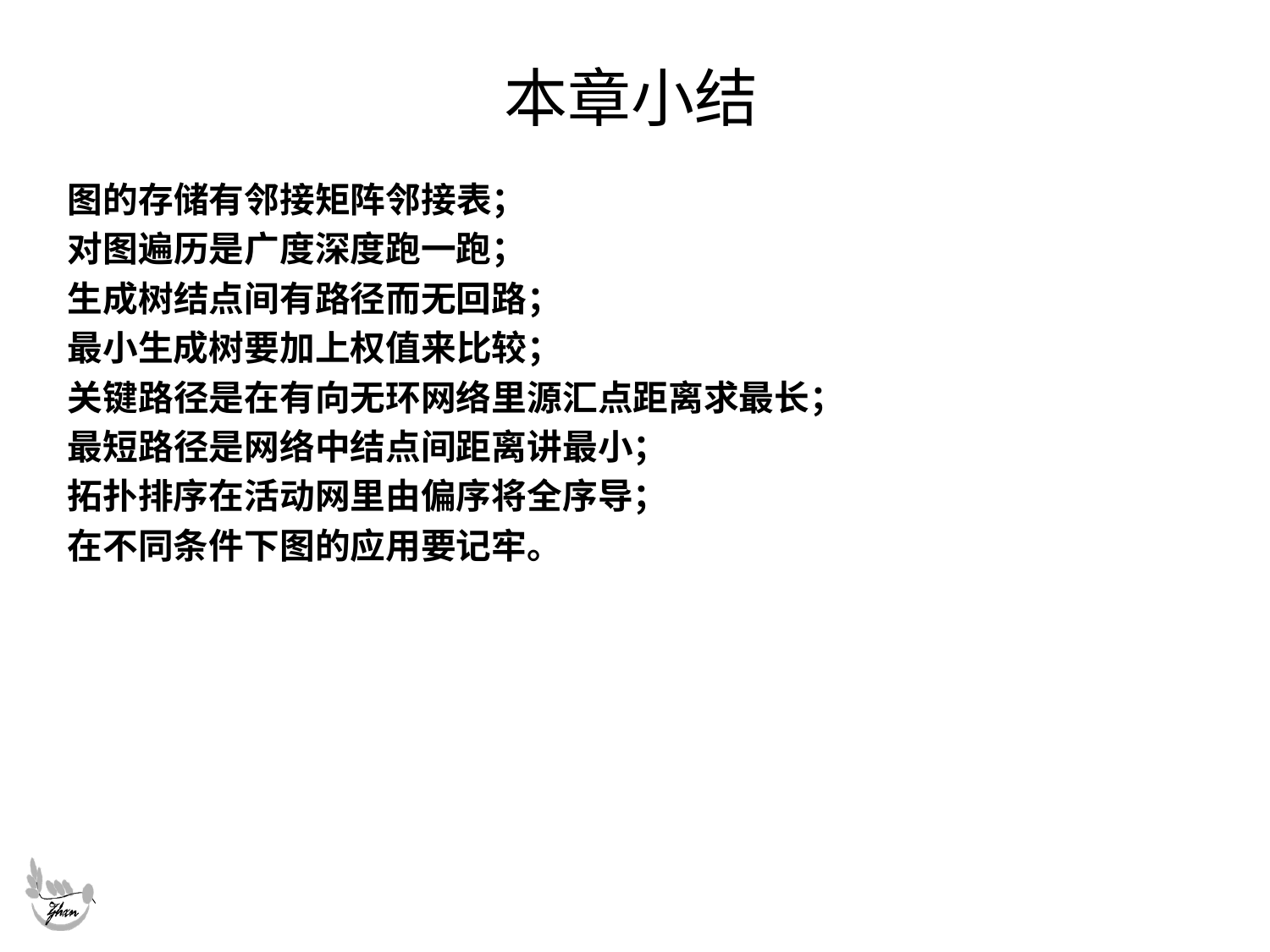

# 本章小结
图的存储有邻接矩阵邻接表；
对图遍历是广度深度跑一跑；
生成树结点间有路径而无回路；
最小生成树要加上权值来比较；
关键路径是在有向无环网络里源汇点距离求最长；
最短路径是网络中结点间距离讲最小；
拓扑排序在活动网里由偏序将全序导；
在不同条件下图的应用要记牢。

178